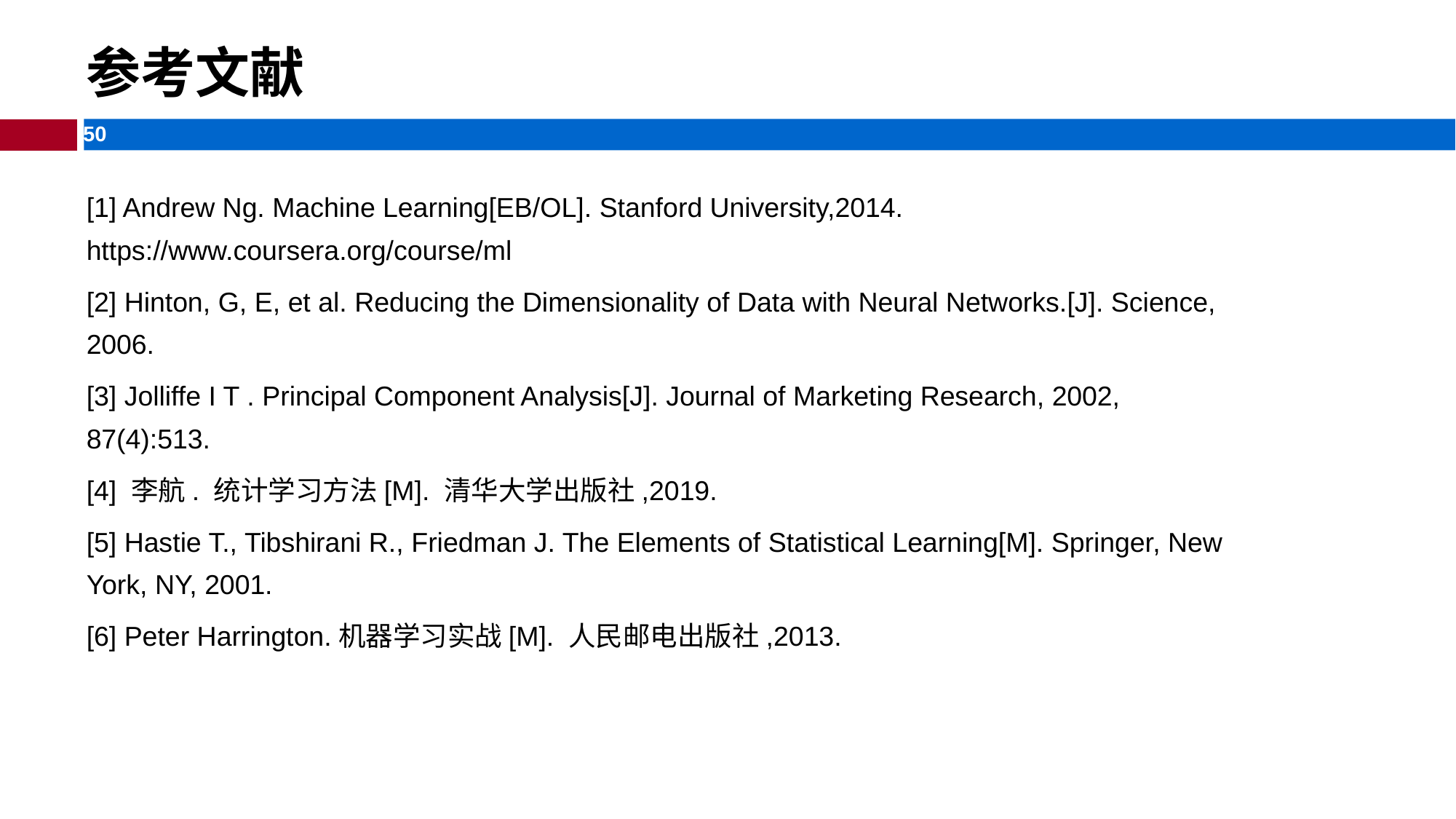

参考文献
[1] Andrew Ng. Machine Learning[EB/OL]. Stanford University,2014. https://www.coursera.org/course/ml
[2] Hinton, G, E, et al. Reducing the Dimensionality of Data with Neural Networks.[J]. Science, 2006.
[3] Jolliffe I T . Principal Component Analysis[J]. Journal of Marketing Research, 2002, 87(4):513.
[4] 李航. 统计学习方法[M]. 清华大学出版社,2019.
[5] Hastie T., Tibshirani R., Friedman J. The Elements of Statistical Learning[M]. Springer, New York, NY, 2001.
[6] Peter Harrington.机器学习实战[M]. 人民邮电出版社,2013.